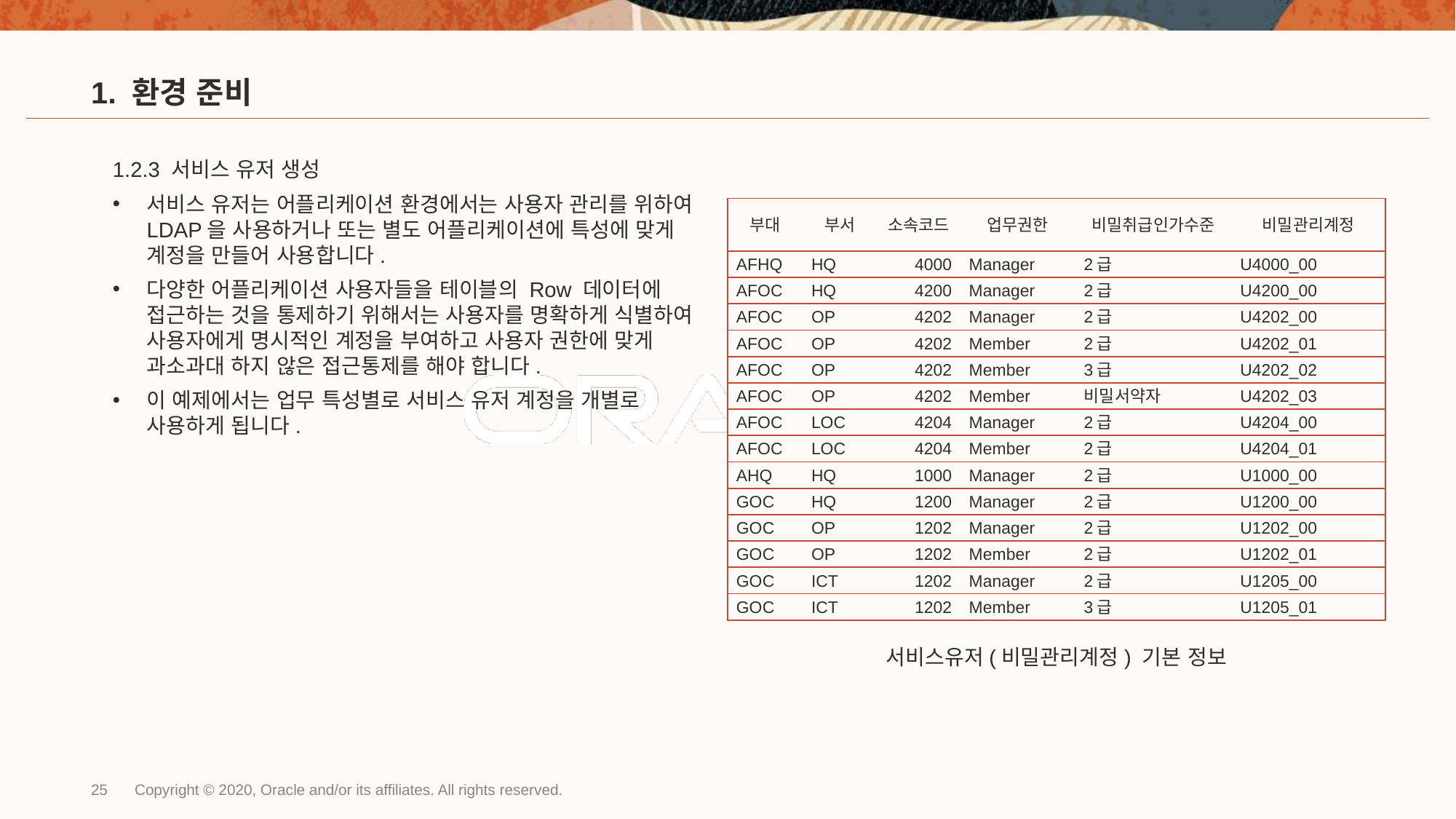

# 1. 환경 준비
1.2.3 서비스 유저 생성
서비스 유저는 어플리케이션 환경에서는 사용자 관리를 위하여 LDAP을 사용하거나 또는 별도 어플리케이션에 특성에 맞게 계정을 만들어 사용합니다.
다양한 어플리케이션 사용자들을 테이블의 Row 데이터에 접근하는 것을 통제하기 위해서는 사용자를 명확하게 식별하여 사용자에게 명시적인 계정을 부여하고 사용자 권한에 맞게 과소과대 하지 않은 접근통제를 해야 합니다.
이 예제에서는 업무 특성별로 서비스 유저 계정을 개별로 사용하게 됩니다.
| 부대 | 부서 | 소속코드 | 업무권한 | 비밀취급인가수준 | 비밀관리계정 |
| --- | --- | --- | --- | --- | --- |
| AFHQ | HQ | 4000 | Manager | 2급 | U4000\_00 |
| AFOC | HQ | 4200 | Manager | 2급 | U4200\_00 |
| AFOC | OP | 4202 | Manager | 2급 | U4202\_00 |
| AFOC | OP | 4202 | Member | 2급 | U4202\_01 |
| AFOC | OP | 4202 | Member | 3급 | U4202\_02 |
| AFOC | OP | 4202 | Member | 비밀서약자 | U4202\_03 |
| AFOC | LOC | 4204 | Manager | 2급 | U4204\_00 |
| AFOC | LOC | 4204 | Member | 2급 | U4204\_01 |
| AHQ | HQ | 1000 | Manager | 2급 | U1000\_00 |
| GOC | HQ | 1200 | Manager | 2급 | U1200\_00 |
| GOC | OP | 1202 | Manager | 2급 | U1202\_00 |
| GOC | OP | 1202 | Member | 2급 | U1202\_01 |
| GOC | ICT | 1202 | Manager | 2급 | U1205\_00 |
| GOC | ICT | 1202 | Member | 3급 | U1205\_01 |
서비스유저(비밀관리계정) 기본 정보
25
Copyright © 2020, Oracle and/or its affiliates. All rights reserved.